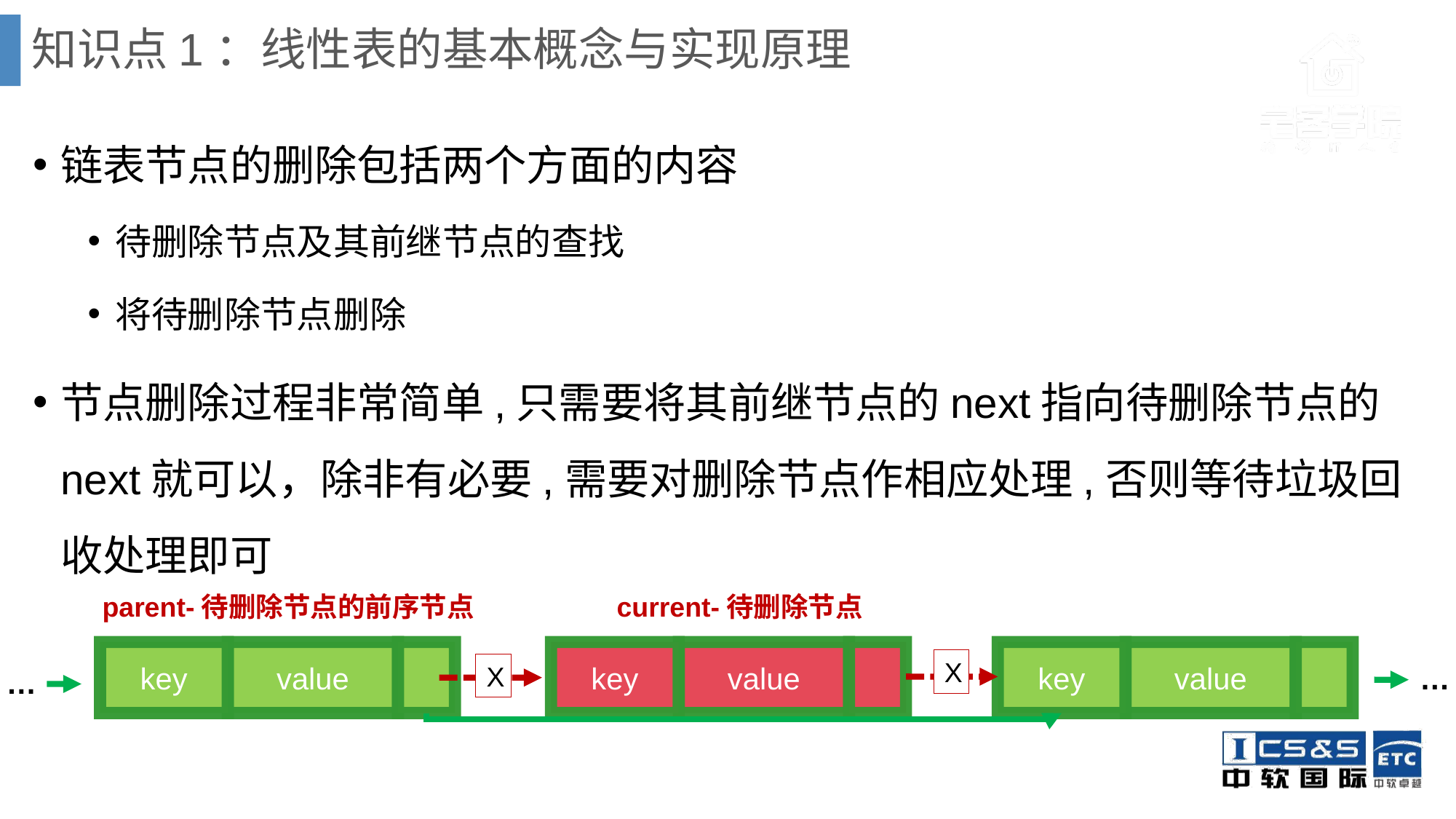

# 知识点1：线性表的基本概念与实现原理
链表节点的删除包括两个方面的内容
待删除节点及其前继节点的查找
将待删除节点删除
节点删除过程非常简单,只需要将其前继节点的next指向待删除节点的next就可以，除非有必要,需要对删除节点作相应处理,否则等待垃圾回收处理即可

parent-待删除节点的前序节点
current-待删除节点
key
value

key
value

key
value

X
X
…
…